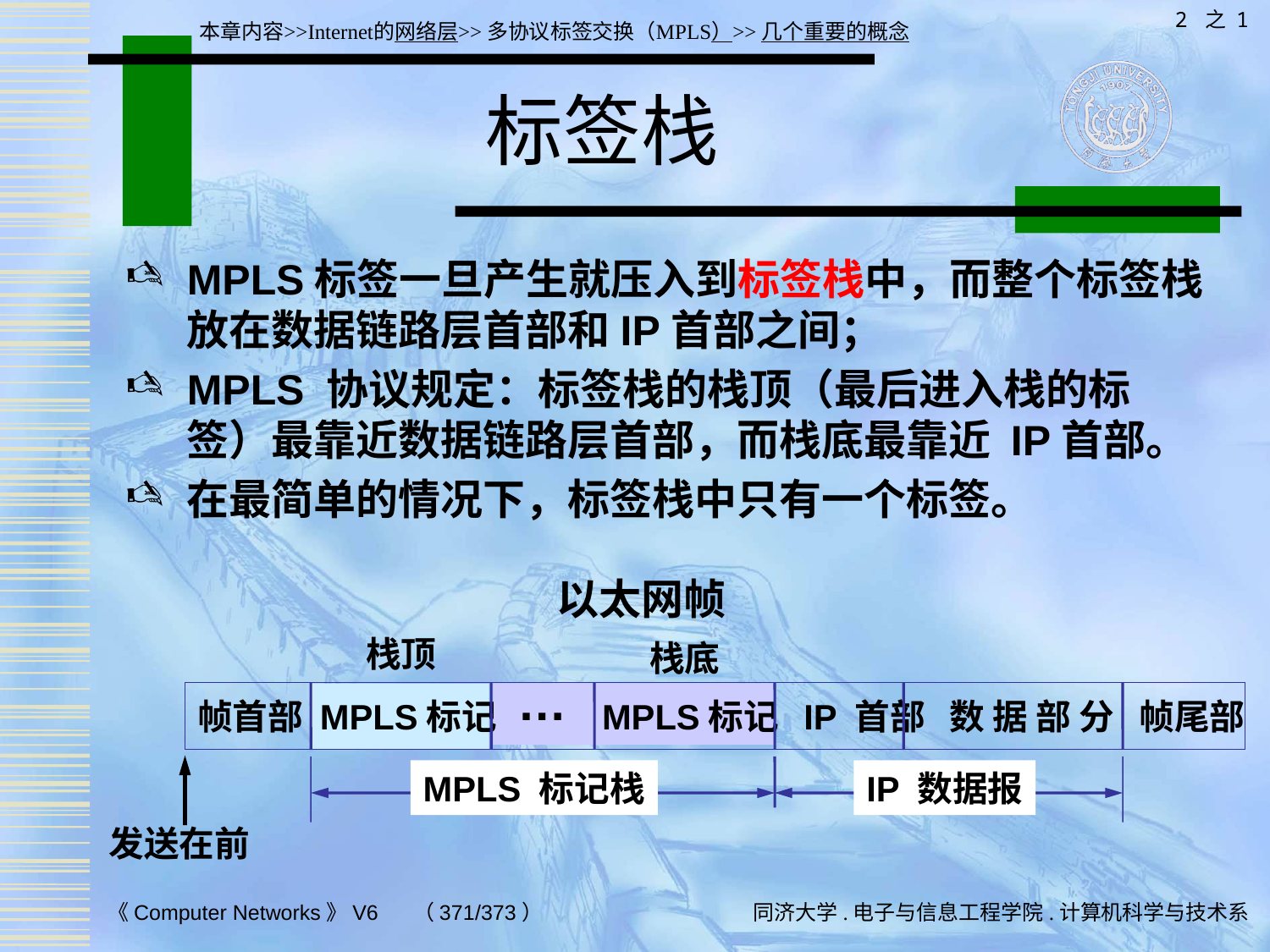

2 之 1
本章内容>>Internet的网络层>>多协议标签交换（MPLS）>>几个重要的概念
# 标签栈
MPLS标签一旦产生就压入到标签栈中，而整个标签栈放在数据链路层首部和IP首部之间；
MPLS 协议规定：标签栈的栈顶（最后进入栈的标签）最靠近数据链路层首部，而栈底最靠近 IP首部。
在最简单的情况下，标签栈中只有一个标签。

以太网帧
栈顶
栈底
…
帧首部 MPLS标记            MPLS标记  IP 首部   数 据 部 分   帧尾部

MPLS 标记栈
IP 数据报

发送在前